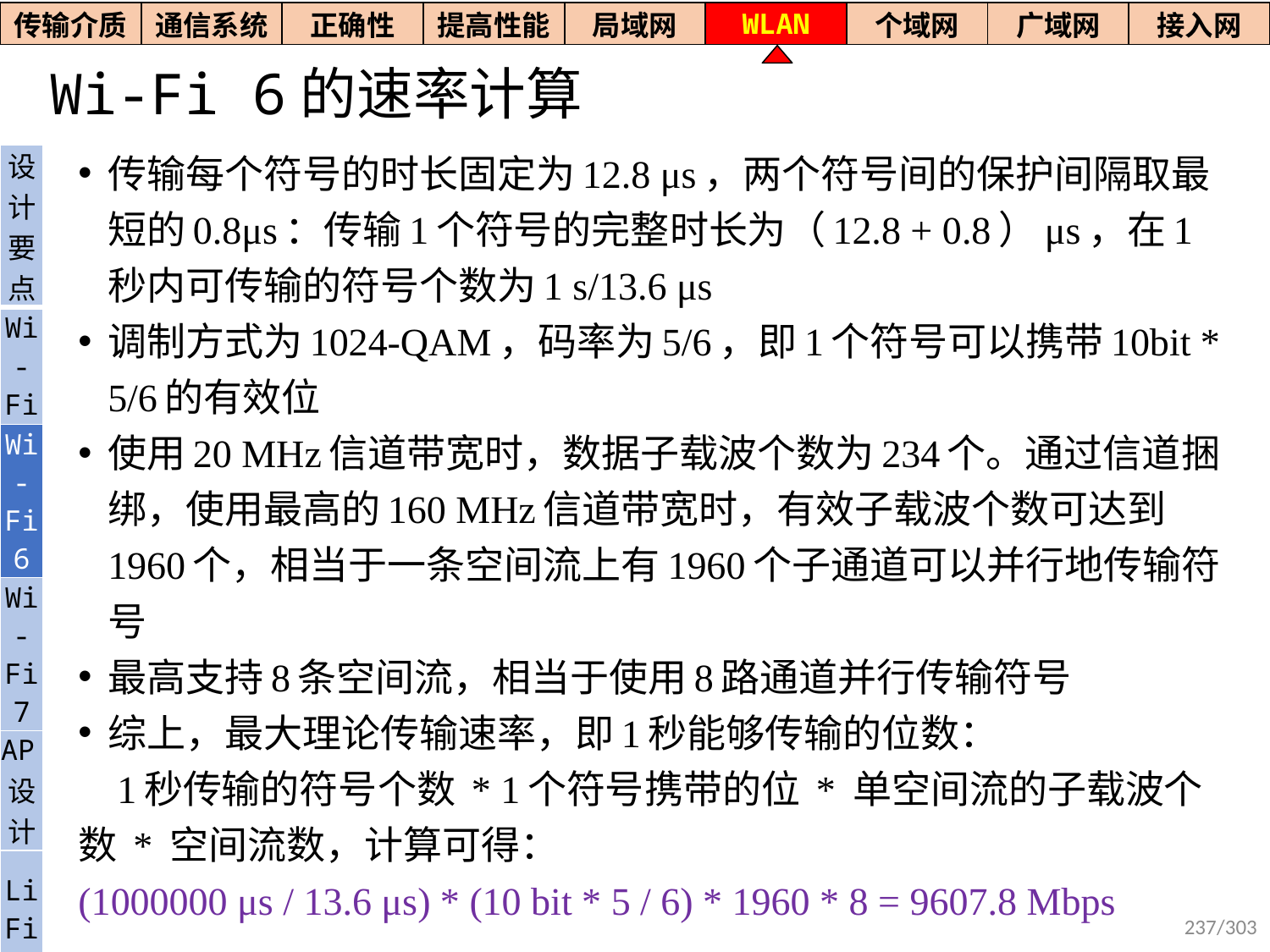

| 传输介质 | 通信系统 | 正确性 | 提高性能 | 局域网 | WLAN | 个域网 | 广域网 | 接入网 |
| --- | --- | --- | --- | --- | --- | --- | --- | --- |

# Wi-Fi 6的速率计算
传输每个符号的时长固定为12.8 μs，两个符号间的保护间隔取最短的0.8μs：传输1个符号的完整时长为（12.8 + 0.8）μs，在1秒内可传输的符号个数为1 s/13.6 μs
调制方式为1024-QAM，码率为5/6，即1个符号可以携带10bit * 5/6的有效位
使用20 MHz信道带宽时，数据子载波个数为234个。通过信道捆绑，使用最高的160 MHz信道带宽时，有效子载波个数可达到1960个，相当于一条空间流上有1960个子通道可以并行地传输符号
最高支持8条空间流，相当于使用8路通道并行传输符号
综上，最大理论传输速率，即1秒能够传输的位数：
    1秒传输的符号个数 * 1个符号携带的位 * 单空间流的子载波个数 * 空间流数，计算可得：
(1000000 μs / 13.6 μs) * (10 bit * 5 / 6) * 1960 * 8 = 9607.8 Mbps

| 设计要点 |
| --- |
| Wi- Fi |
| Wi-Fi6 |
| Wi-Fi7 |
| AP设计 |
| Li Fi |
237/303